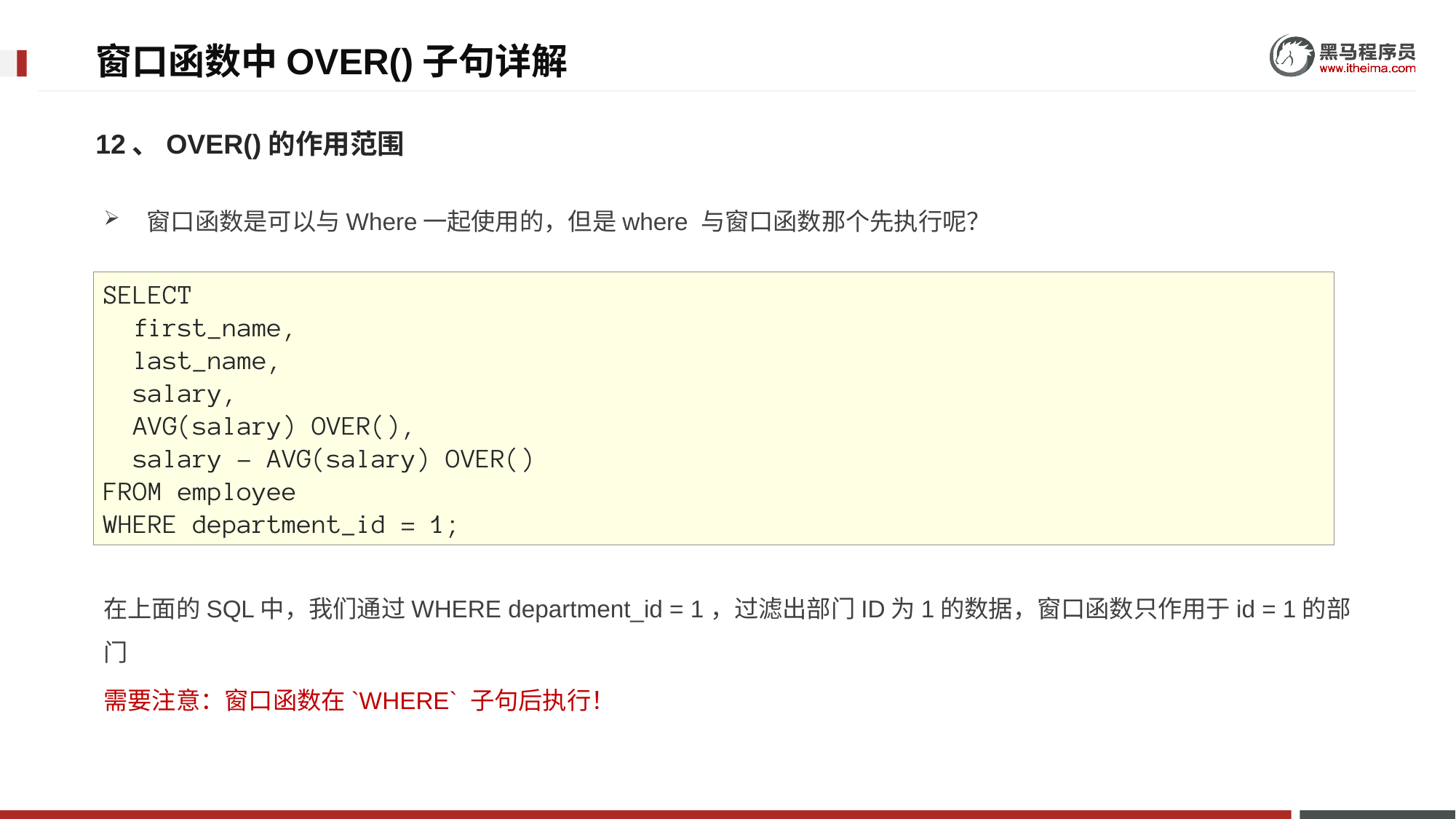

# 窗口函数中OVER()子句详解
12、OVER()的作用范围
窗口函数是可以与Where一起使用的，但是where 与窗口函数那个先执行呢？

在上面的SQL中，我们通过WHERE department_id = 1，过滤出部门ID为1的数据，窗口函数只作用于id = 1的部门
需要注意：窗口函数在`WHERE` 子句后执行！
SELECT
  first_name,
  last_name,
  salary,
  AVG(salary) OVER(),
  salary - AVG(salary) OVER()
FROM employee
WHERE department_id = 1;